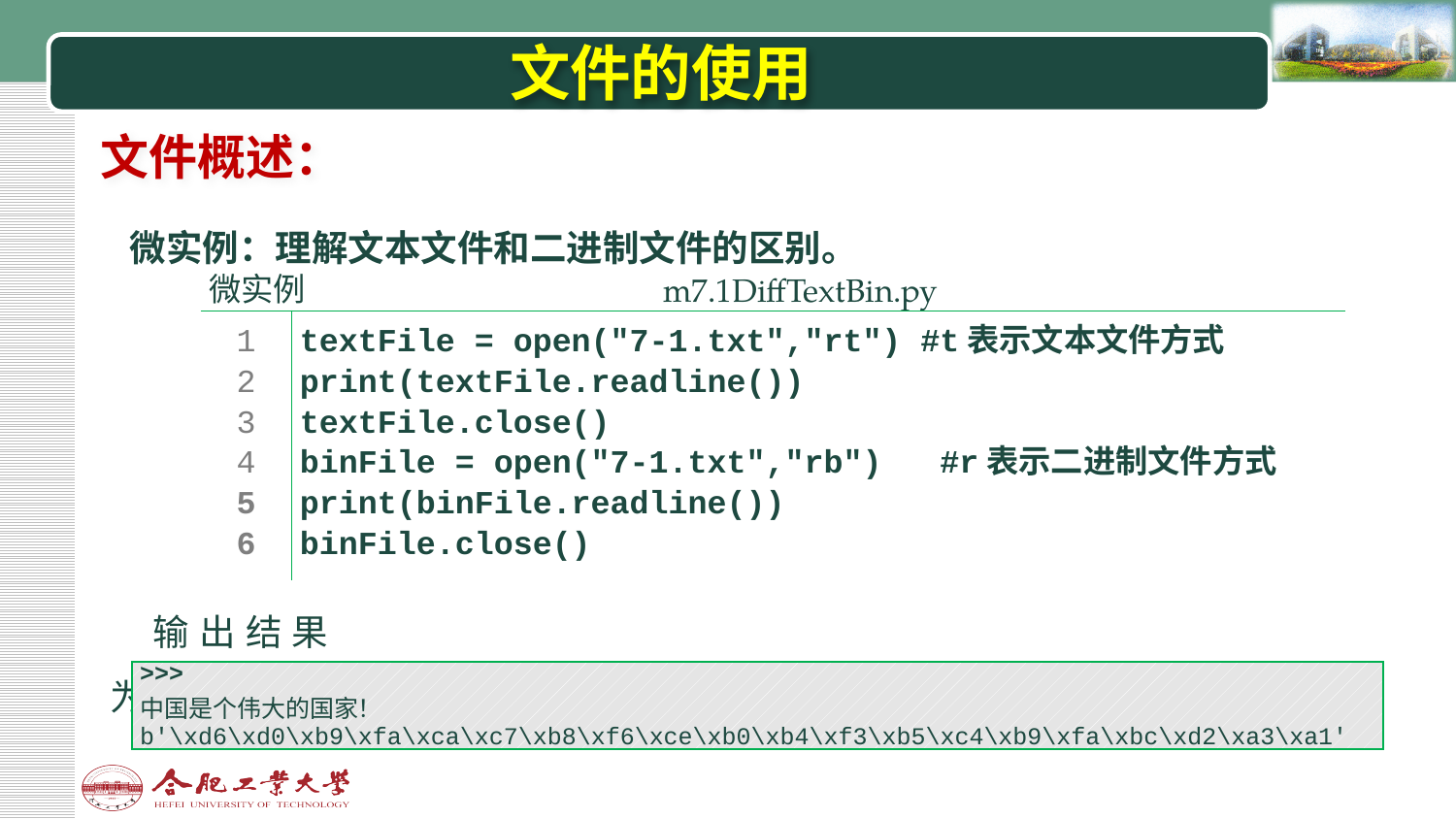

# 文件的使用
文件概述：
微实例：理解文本文件和二进制文件的区别。
| 微实例 |  | m7.1DiffTextBin.py |  |
| --- | --- | --- | --- |
|  |  |  |  |
| 1 2 3 4 5 6 | textFile = open("7-1.txt","rt") #t表示文本文件方式 print(textFile.readline()) textFile.close() binFile = open("7-1.txt","rb") #r表示二进制文件方式 print(binFile.readline()) binFile.close() |  |  |
|  |  |  |  |
输出结果为：
| >>>  中国是个伟大的国家！ b'\xd6\xd0\xb9\xfa\xca\xc7\xb8\xf6\xce\xb0\xb4\xf3\xb5\xc4\xb9\xfa\xbc\xd2\xa3\xa1' |
| --- |